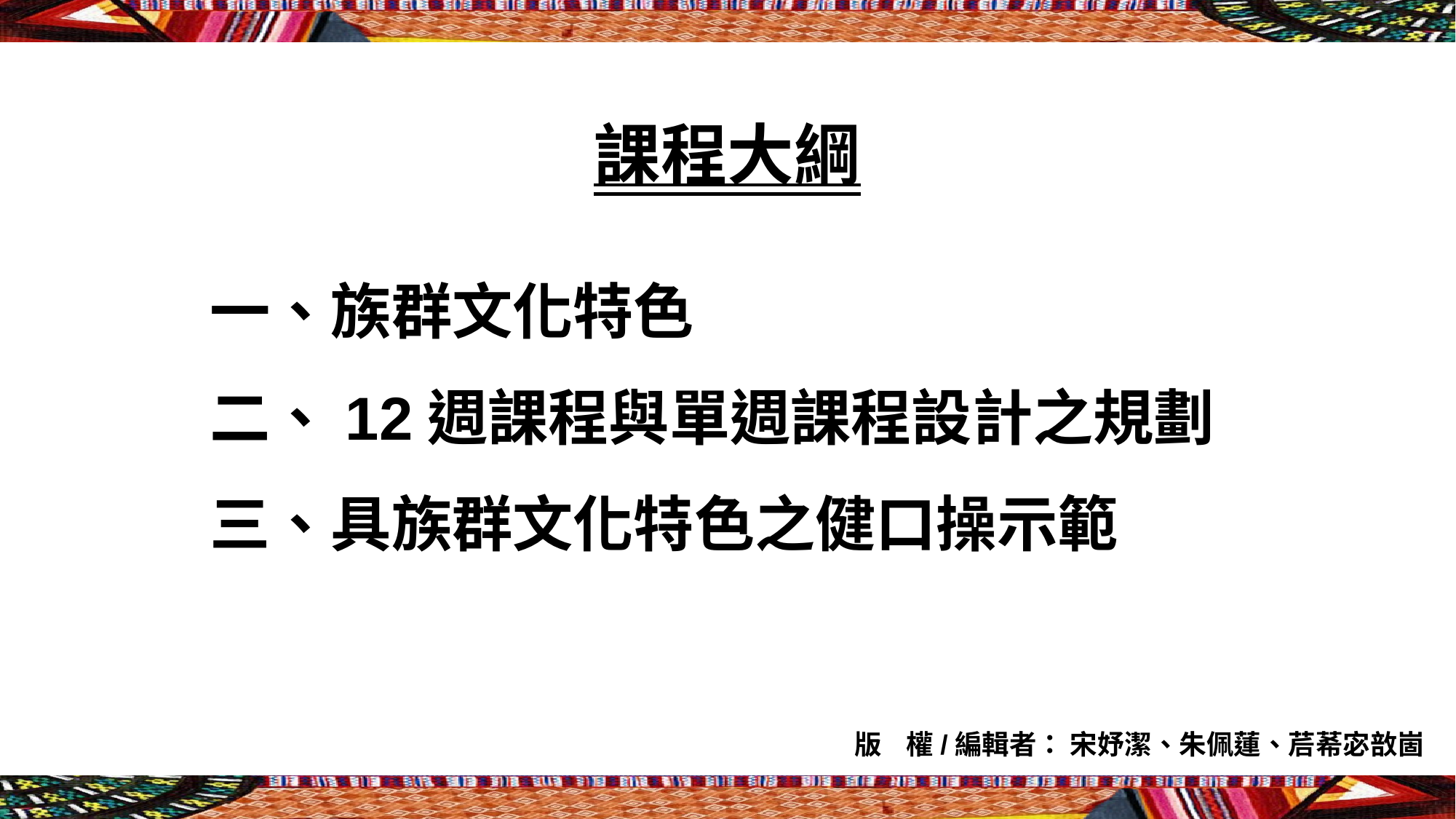

課程大綱

一、族群文化特色
二、12週課程與單週課程設計之規劃三、具族群文化特色之健口操示範
版    權/編輯者： 宋妤潔、朱佩蓮、茩莃宓敨崮